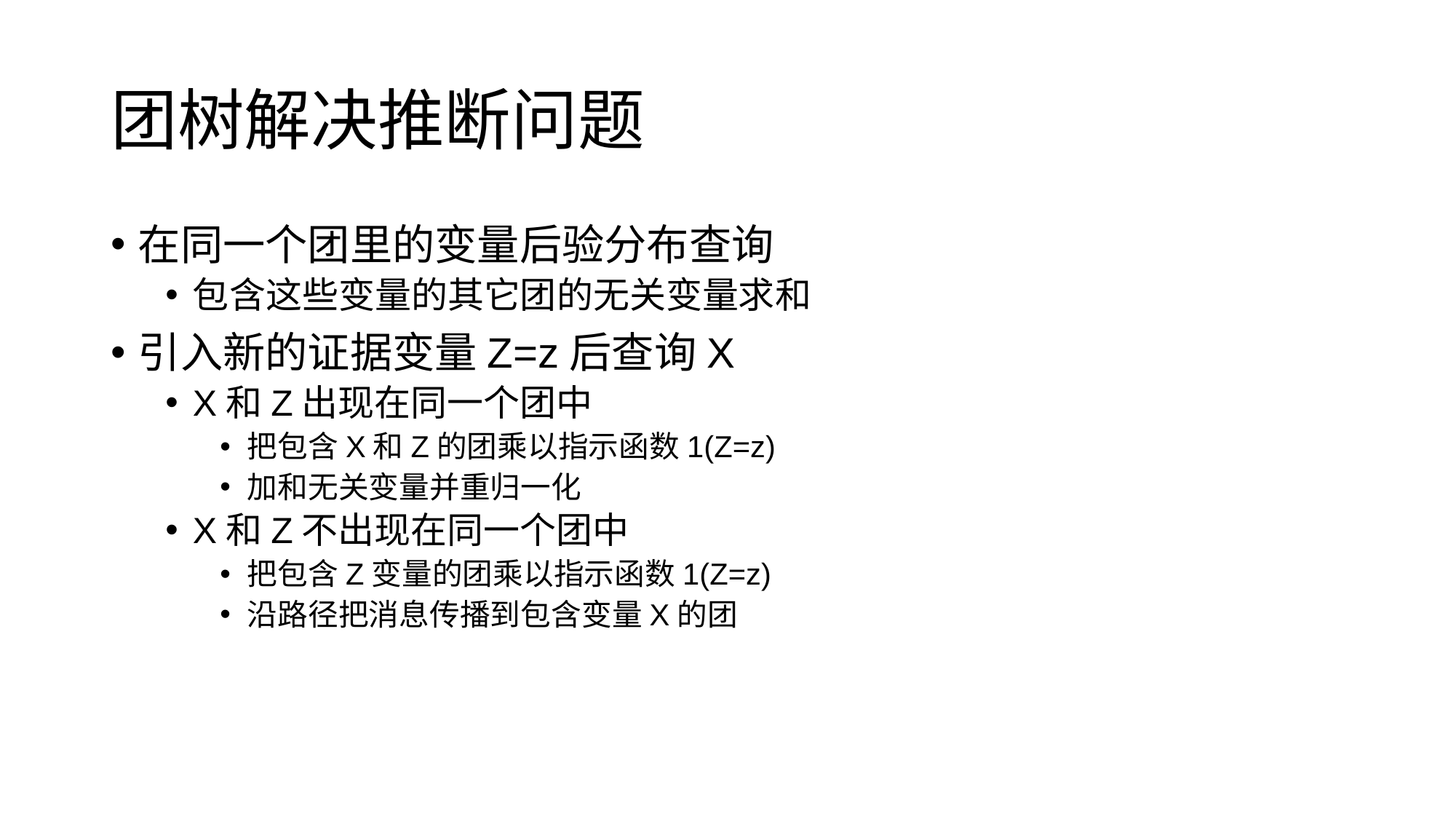

# 团树解决推断问题
在同一个团里的变量后验分布查询
包含这些变量的其它团的无关变量求和
引入新的证据变量Z=z后查询X
X和Z出现在同一个团中
把包含X和Z的团乘以指示函数1(Z=z)
加和无关变量并重归一化
X和Z不出现在同一个团中
把包含Z变量的团乘以指示函数1(Z=z)
沿路径把消息传播到包含变量X的团